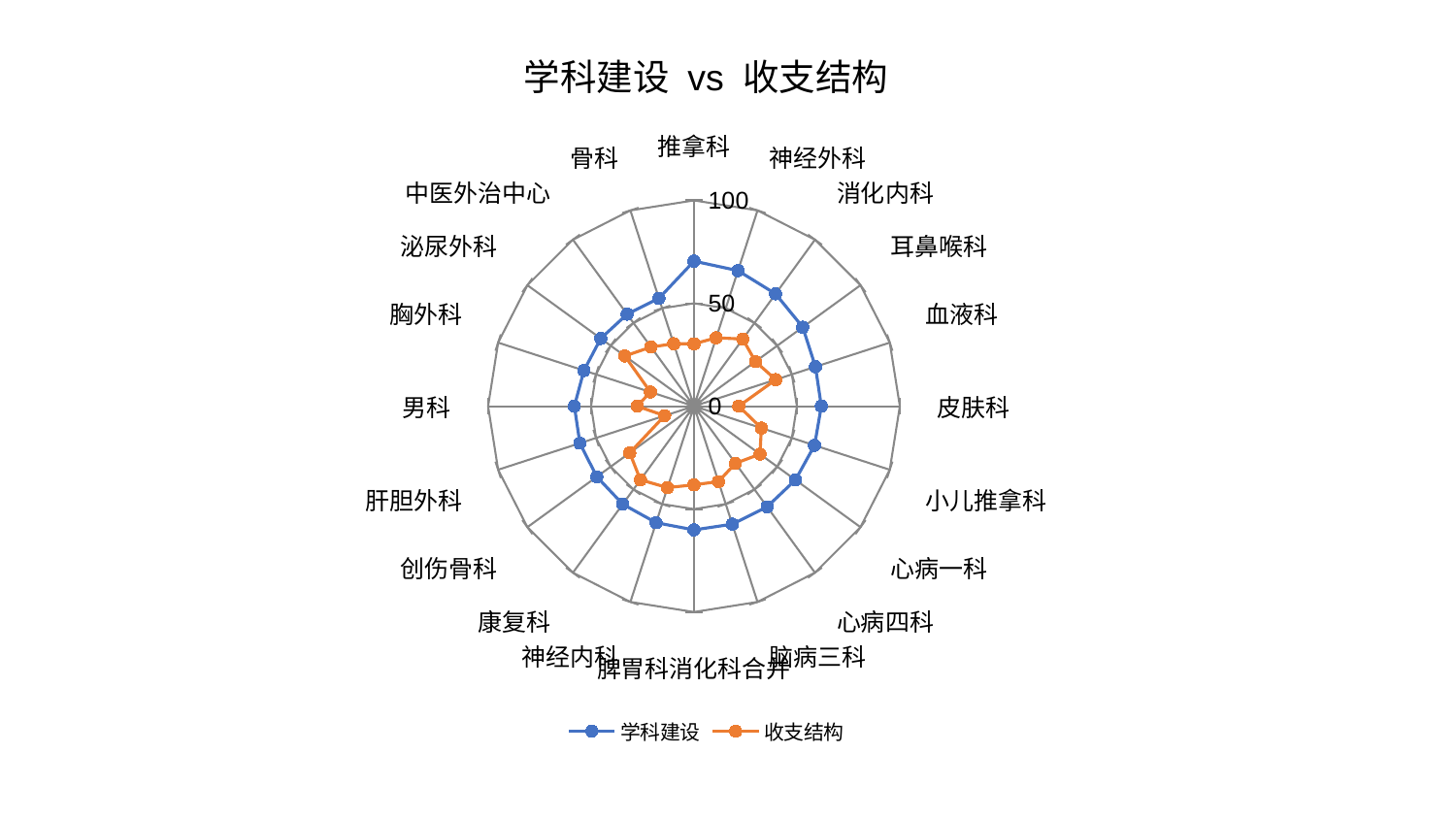

### Chart: 学科建设 vs 收支结构

| Category | 学科建设 | 收支结构 |
|---|---|---|
| 推拿科 | 70.47637737820888 | 30.290117019222603 |
| 神经外科 | 69.24498430806847 | 34.92256962986353 |
| 消化内科 | 67.46908252060871 | 40.33176117972464 |
| 耳鼻喉科 | 65.31548998878053 | 36.937027460379845 |
| 血液科 | 62.07164703809124 | 41.78324089798935 |
| 皮肤科 | 61.8621053830943 | 21.77430171099296 |
| 小儿推拿科 | 61.59498475418711 | 34.453379169175555 |
| 心病一科 | 60.953372605712794 | 39.64939481956954 |
| 心病四科 | 60.44788789056945 | 34.31917006500708 |
| 脑病三科 | 60.277913736367054 | 38.54479214610415 |
| 脾胃科消化科合并 | 60.1131496916867 | 38.216675868496715 |
| 神经内科 | 59.52800939679366 | 41.60926365399533 |
| 康复科 | 58.86457286777795 | 44.25195963125913 |
| 创伤骨科 | 58.34800356418736 | 38.55811981240826 |
| 肝胆外科 | 58.26412272098901 | 14.974508397869538 |
| 男科 | 58.084591777848566 | 27.61250354504189 |
| 胸外科 | 56.173736110956334 | 22.229460824243656 |
| 泌尿外科 | 55.97344318464666 | 41.52738914233885 |
| 中医外治中心 | 55.26363358945309 | 35.52752275957635 |
| 骨科 | 55.112971509391286 | 31.918128130352276 |
15